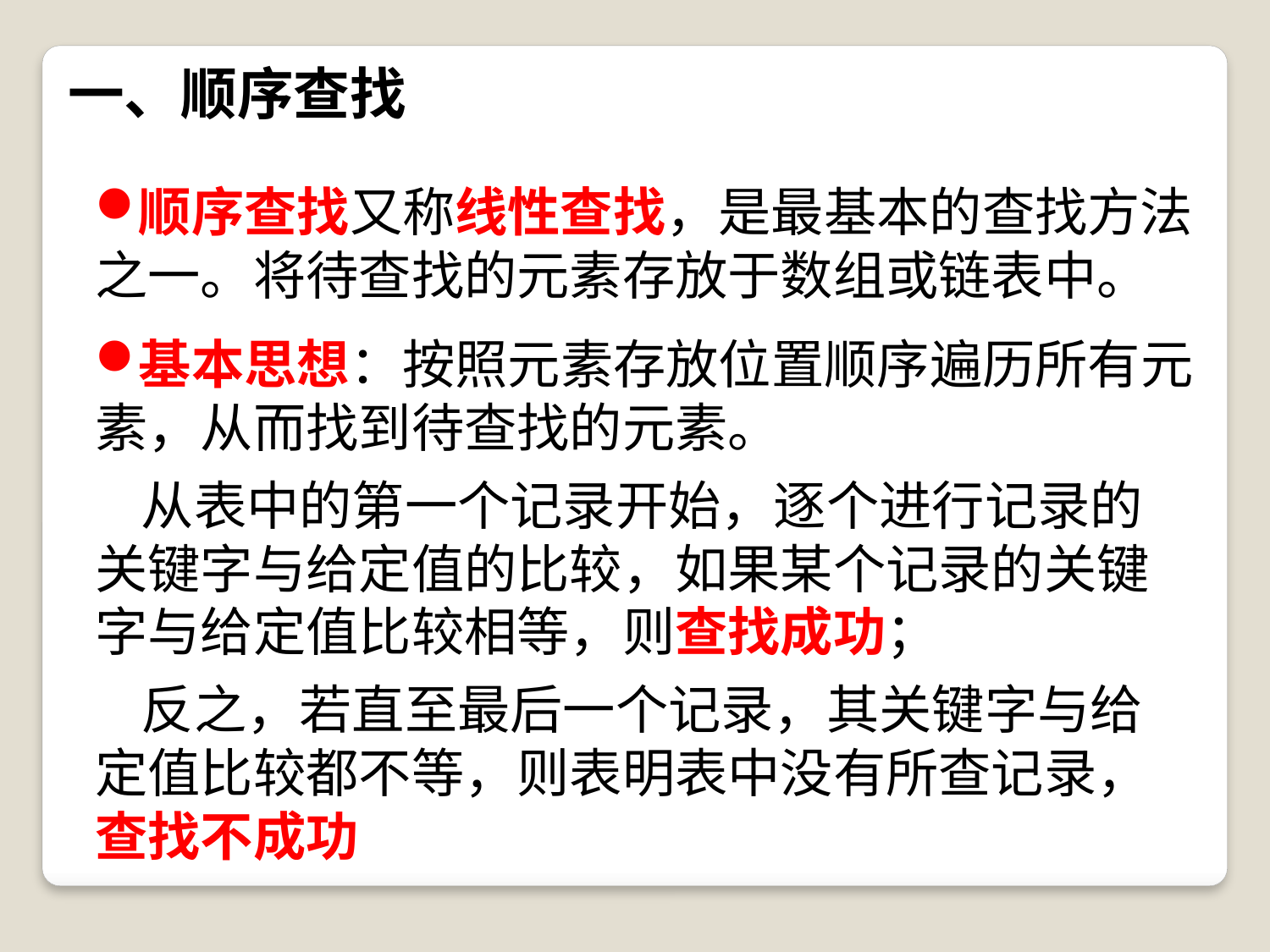

# 一、顺序查找
顺序查找又称线性查找，是最基本的查找方法之一。将待查找的元素存放于数组或链表中。
基本思想：按照元素存放位置顺序遍历所有元素，从而找到待查找的元素。
   从表中的第一个记录开始，逐个进行记录的关键字与给定值的比较，如果某个记录的关键字与给定值比较相等，则查找成功；
   反之，若直至最后一个记录，其关键字与给定值比较都不等，则表明表中没有所查记录，查找不成功